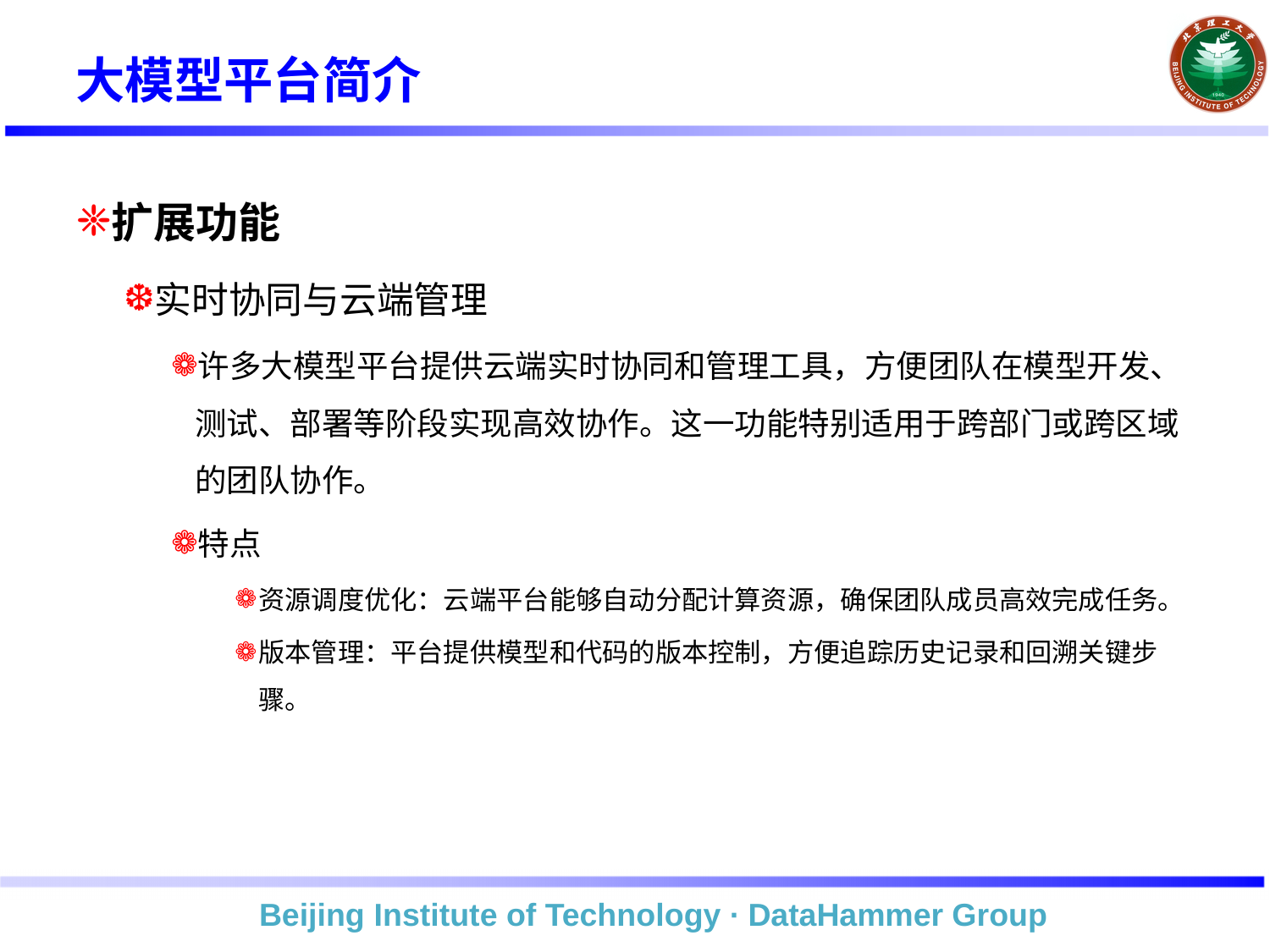

# 大模型平台简介
扩展功能
实时协同与云端管理
许多大模型平台提供云端实时协同和管理工具，方便团队在模型开发、测试、部署等阶段实现高效协作。这一功能特别适用于跨部门或跨区域的团队协作。
特点
资源调度优化：云端平台能够自动分配计算资源，确保团队成员高效完成任务。
版本管理：平台提供模型和代码的版本控制，方便追踪历史记录和回溯关键步骤。